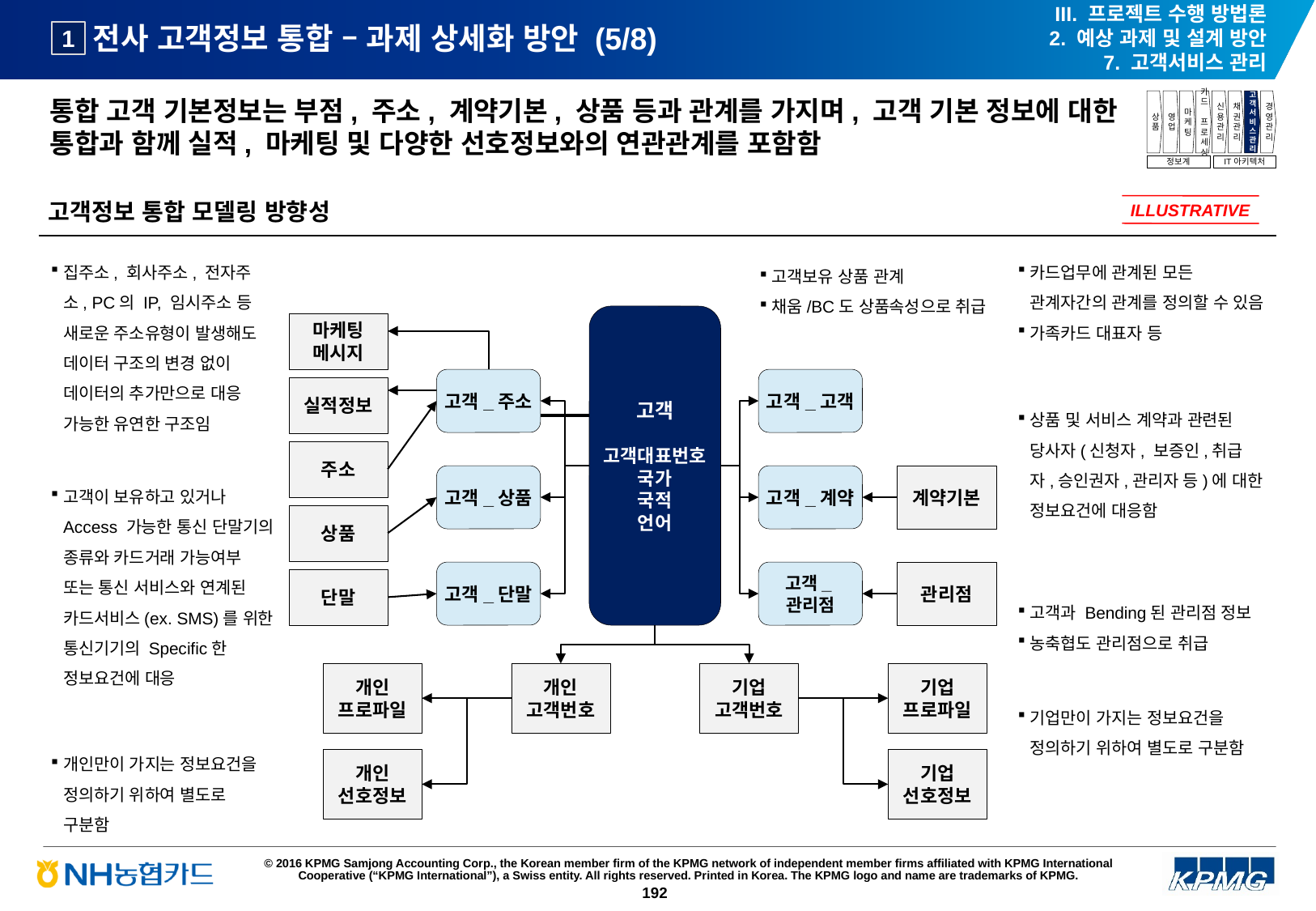

III. 프로젝트 수행 방법론
2. 예상 과제 및 설계 방안
7. 고객서비스 관리
# 전사 고객정보 통합 – 과제 상세화 방안 (5/8)
1
통합 고객 기본정보는 부점, 주소, 계약기본, 상품 등과 관계를 가지며, 고객 기본 정보에 대한 통합과 함께 실적, 마케팅 및 다양한 선호정보와의 연관관계를 포함함
상품
영업
마케팅
카드
프로세싱
신용관리
채권관리
고객서비스관리
경영관리
정보계
IT아키텍처
고객정보 통합 모델링 방향성
ILLUSTRATIVE
집주소, 회사주소, 전자주소, PC의 IP, 임시주소 등 새로운 주소유형이 발생해도 데이터 구조의 변경 없이 데이터의 추가만으로 대응 가능한 유연한 구조임
카드업무에 관계된 모든 관계자간의 관계를 정의할 수 있음
가족카드 대표자 등
고객보유 상품 관계
채움/BC도 상품속성으로 취급
고객

고객대표번호
국가
국적
언어
마케팅 메시지
고객_주소
고객_고객
실적정보
상품 및 서비스 계약과 관련된 당사자(신청자, 보증인,취급자,승인권자,관리자 등)에 대한 정보요건에 대응함
주소
고객_상품
고객_계약
계약기본
고객이 보유하고 있거나 Access 가능한 통신 단말기의 종류와 카드거래 가능여부 또는 통신 서비스와 연계된 카드서비스(ex. SMS)를 위한 통신기기의 Specific한 정보요건에 대응
상품
고객_단말
고객_관리점
관리점
단말
고객과 Bending된 관리점 정보
농축협도 관리점으로 취급
개인 프로파일
개인
고객번호
기업
고객번호
기업 프로파일
기업만이 가지는 정보요건을 정의하기 위하여 별도로 구분함
개인만이 가지는 정보요건을 정의하기 위하여 별도로 구분함
개인 선호정보
기업 선호정보